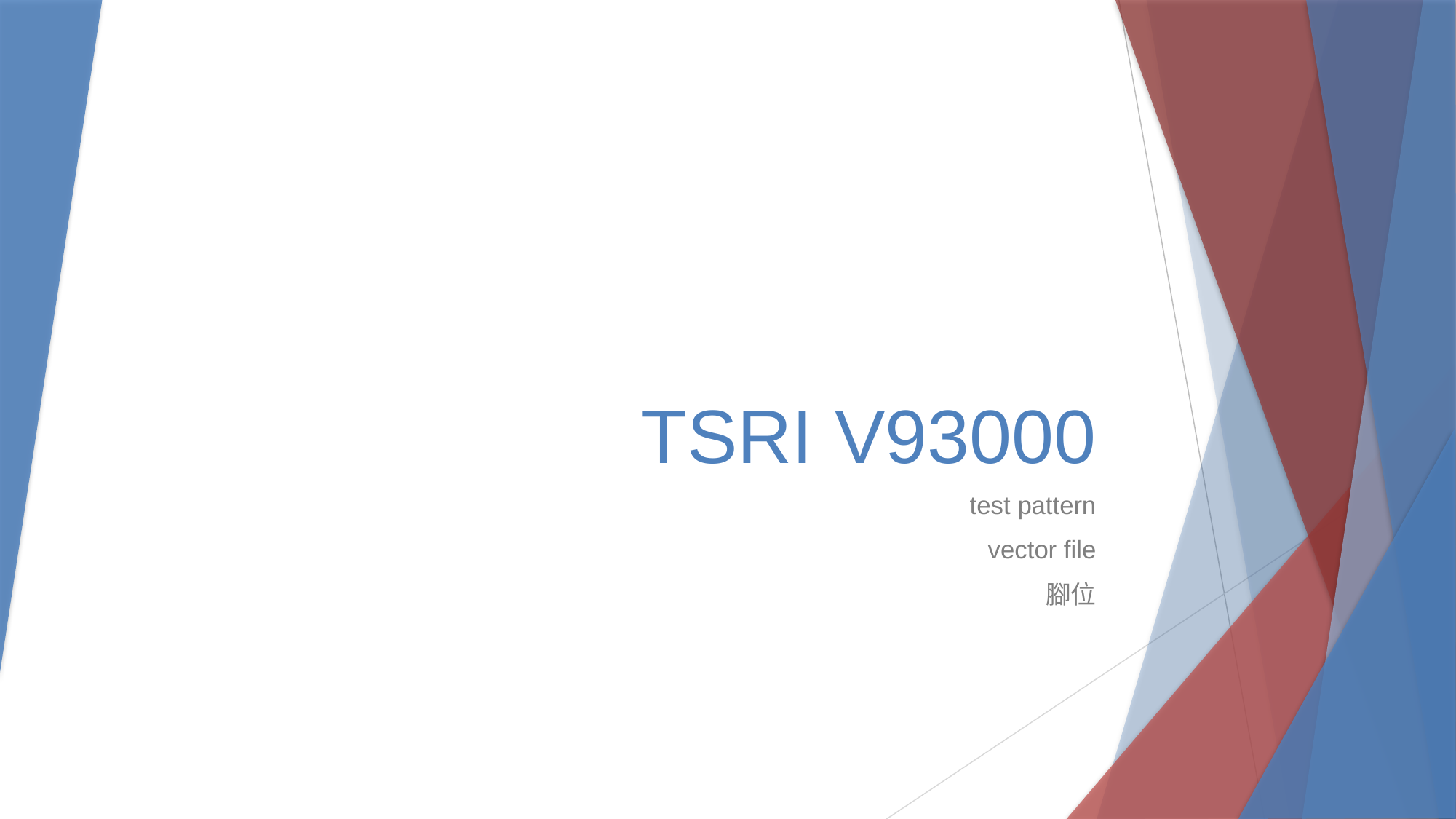

# TSRI V93000
test pattern
vector file
腳位